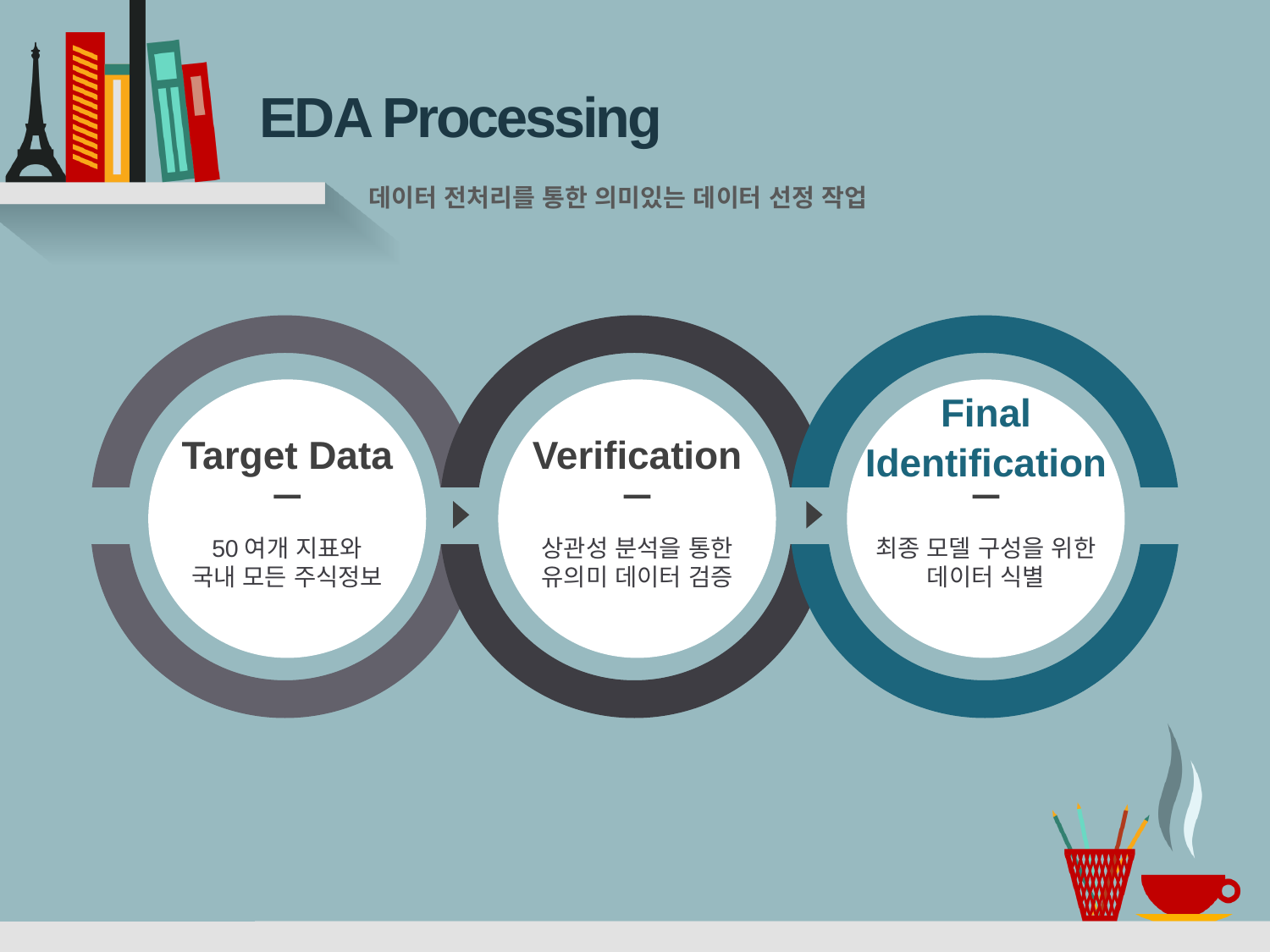

# EDA Processing
데이터 전처리를 통한 의미있는 데이터 선정 작업

Final
Identification
Target Data
Verification

50여개 지표와
국내 모든 주식정보
상관성 분석을 통한
유의미 데이터 검증
최종 모델 구성을 위한
데이터 식별